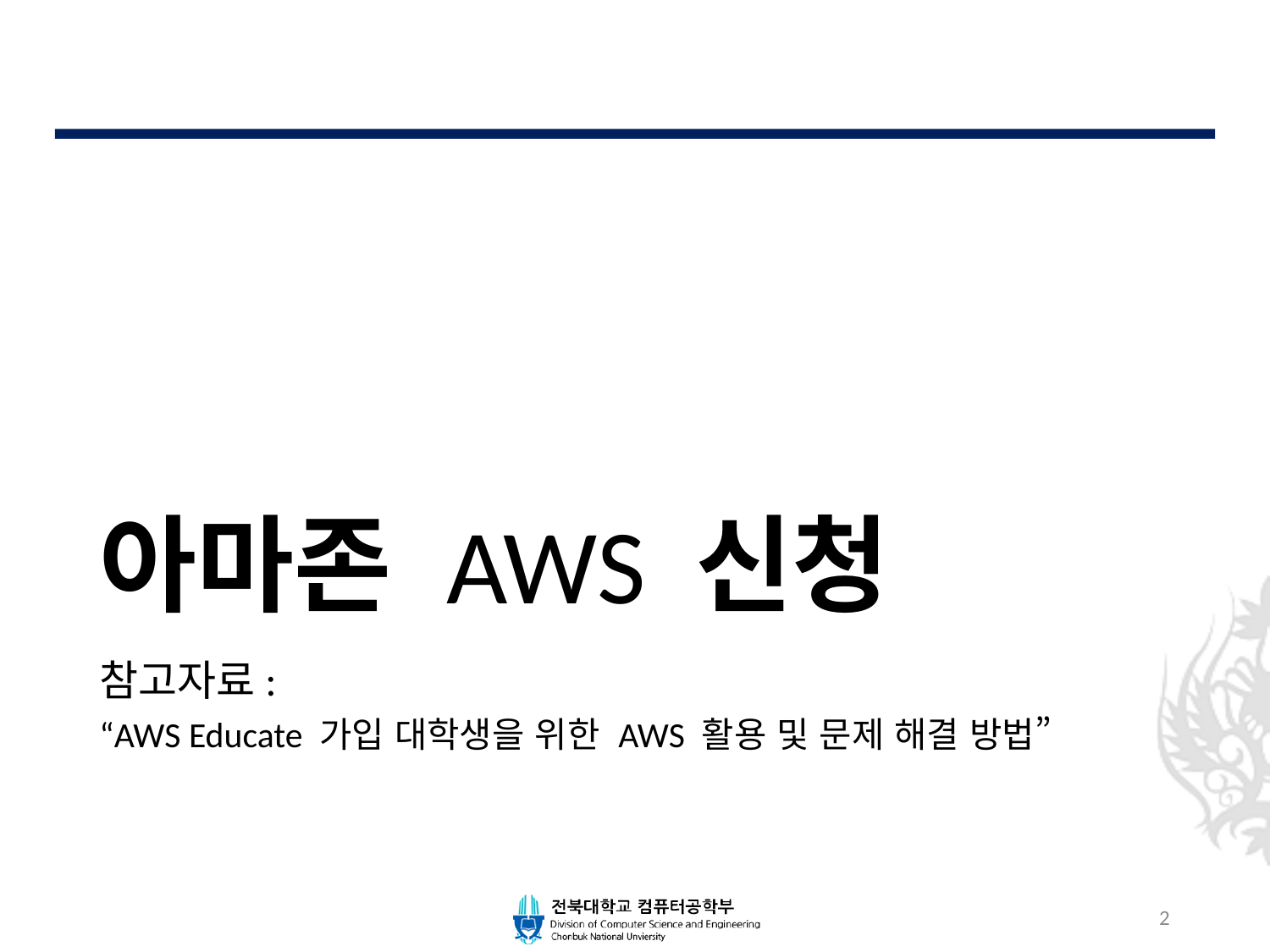

# 아마존 AWS 신청
참고자료:
“AWS Educate 가입 대학생을 위한 AWS 활용 및 문제 해결 방법”
2